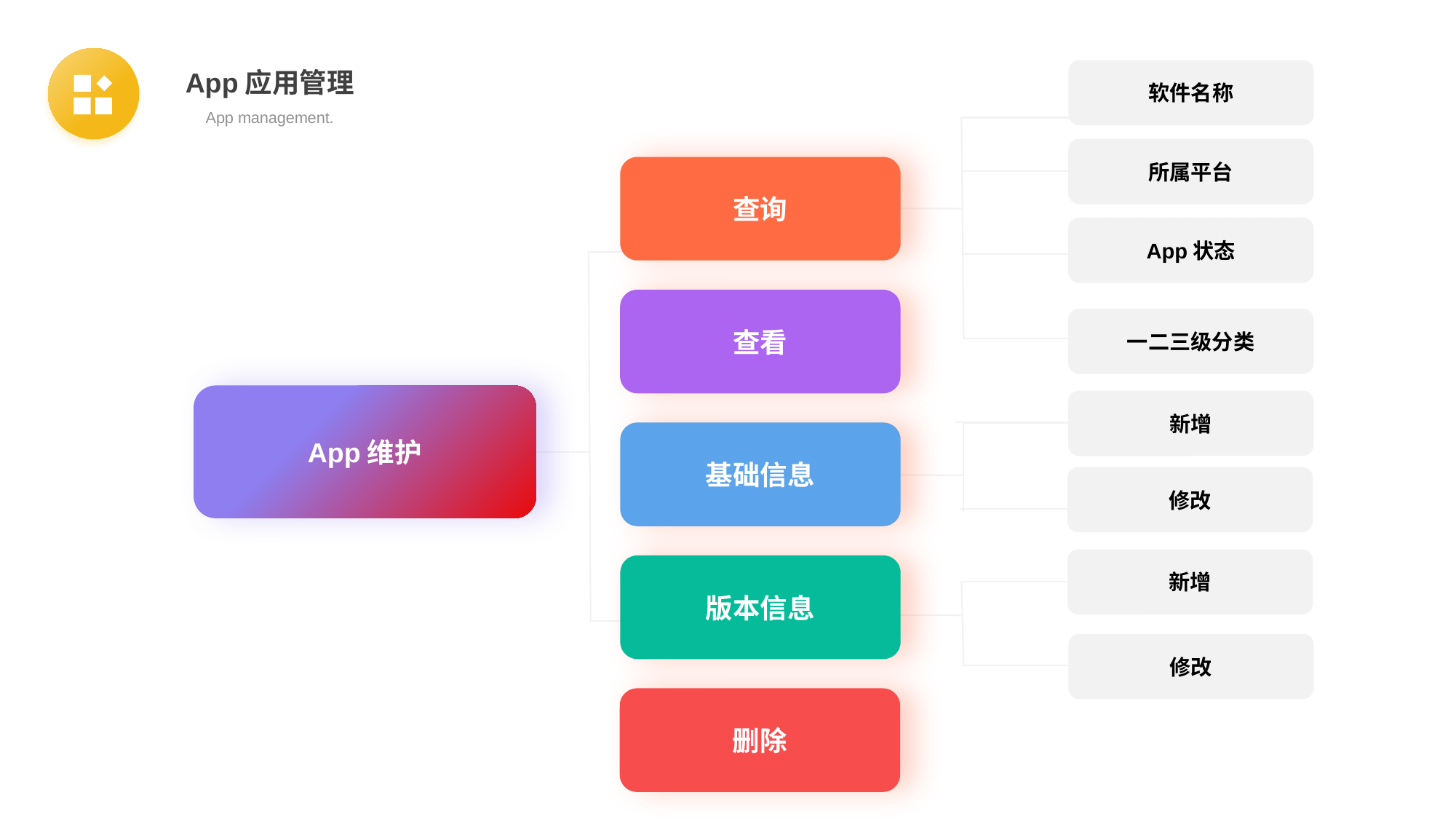

App应用管理
App management.
软件名称
所属平台
查询
App状态
查看
一二三级分类
App维护
新增
基础信息
修改
新增
版本信息
修改
删除